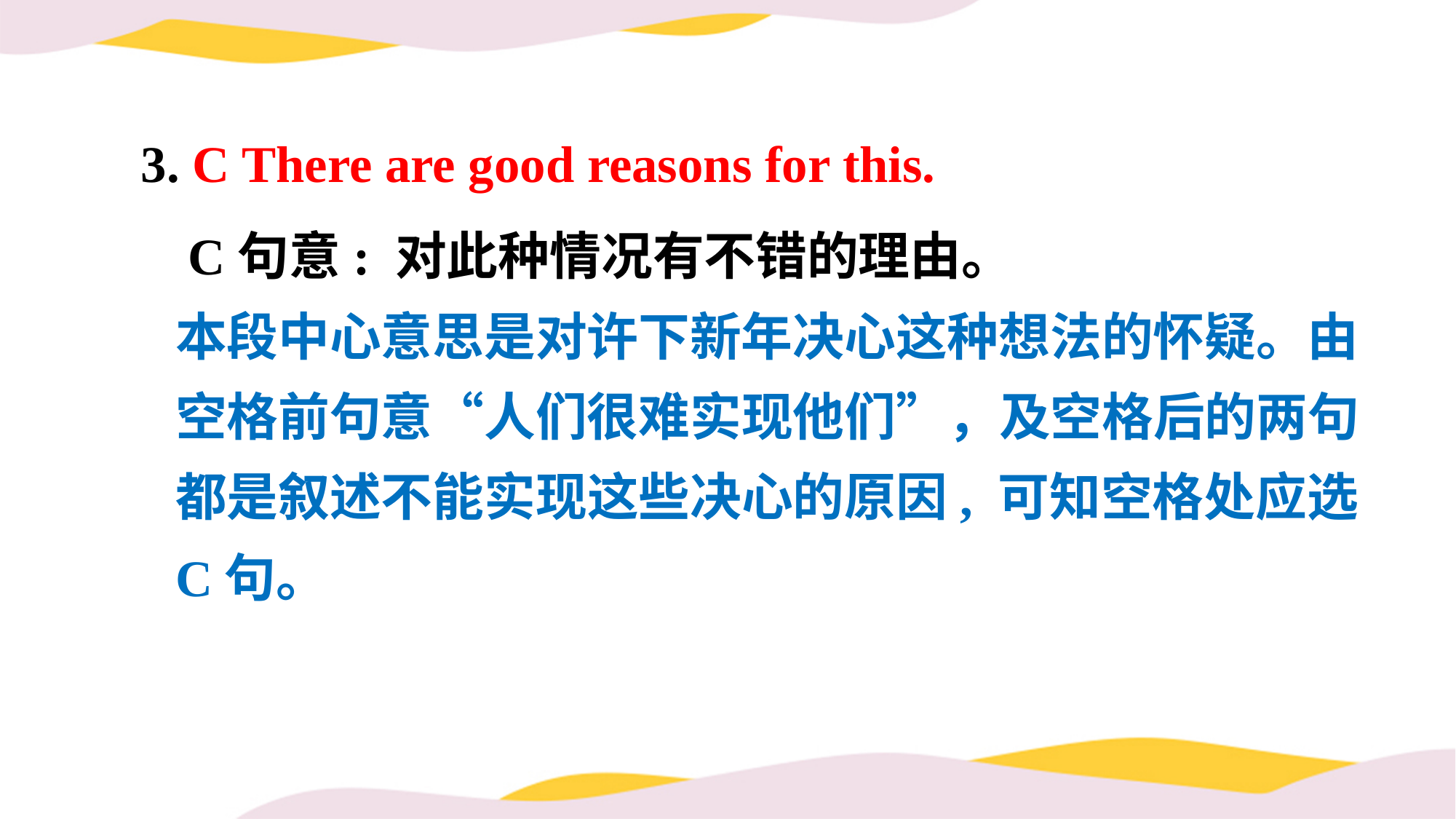

3. C There are good reasons for this.
C句意: 对此种情况有不错的理由。
本段中心意思是对许下新年决心这种想法的怀疑。由空格前句意“人们很难实现他们”，及空格后的两句都是叙述不能实现这些决心的原因, 可知空格处应选C句。